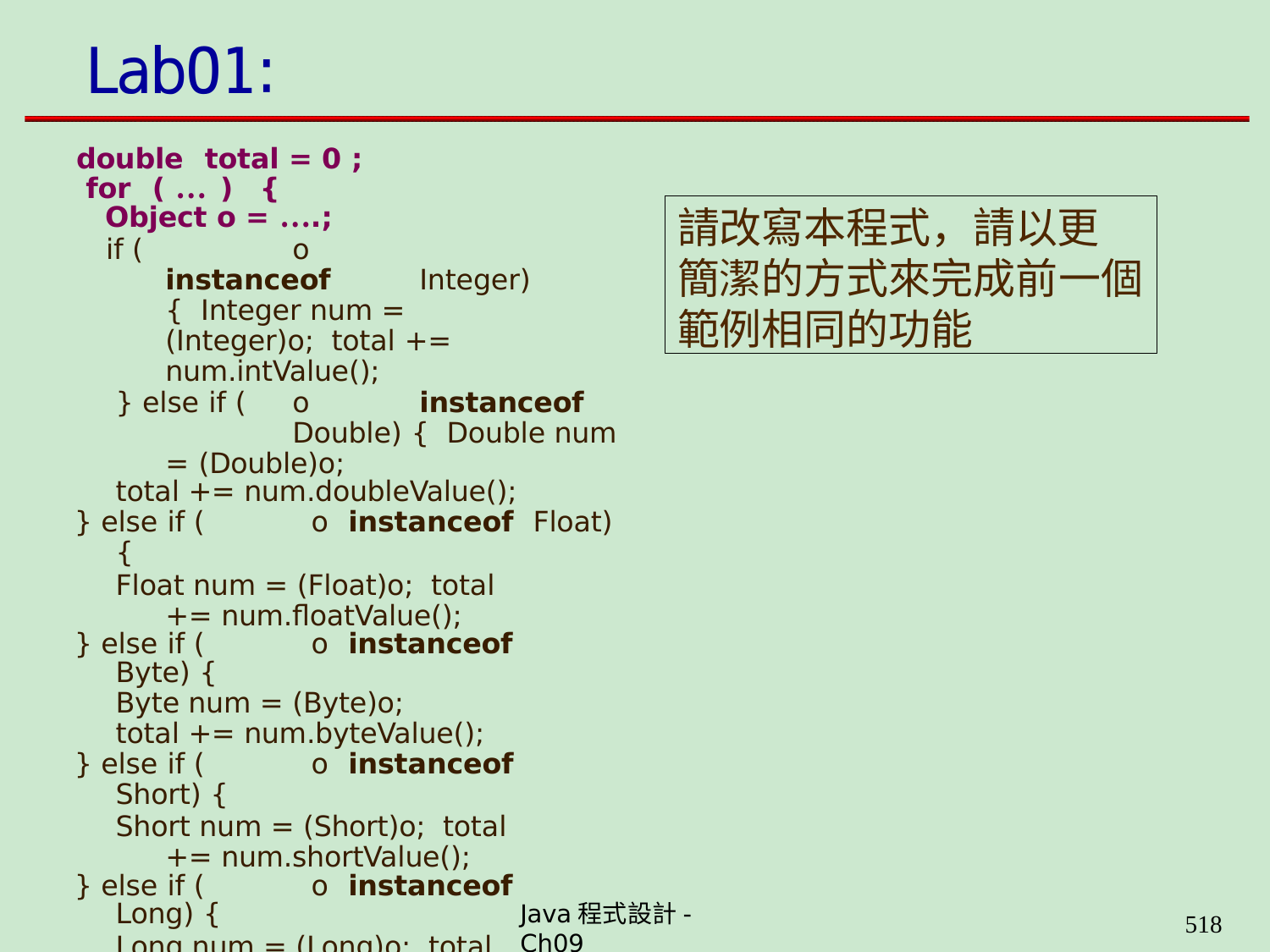

# Lab01:
double	total = 0 ;  for	( … )	{
Object o = ….;
if (		o	instanceof	Integer) {  Integer num = (Integer)o;  total += num.intValue();
} else if (	o	instanceof	Double) {  Double num = (Double)o;
total += num.doubleValue();
} else if (	o	instanceof	Float) {
Float num = (Float)o;  total += num.floatValue();
} else if (	o	instanceof	Byte) {
Byte num = (Byte)o;
total += num.byteValue();
} else if (	o	instanceof	Short) {
Short num = (Short)o;  total += num.shortValue();
} else if (	o	instanceof	Long) {
Long num = (Long)o;  total += num.longValue();
}
}
請改寫本程式，請以更 簡潔的方式來完成前一個 範例相同的功能
Java程式設計-Ch09
518